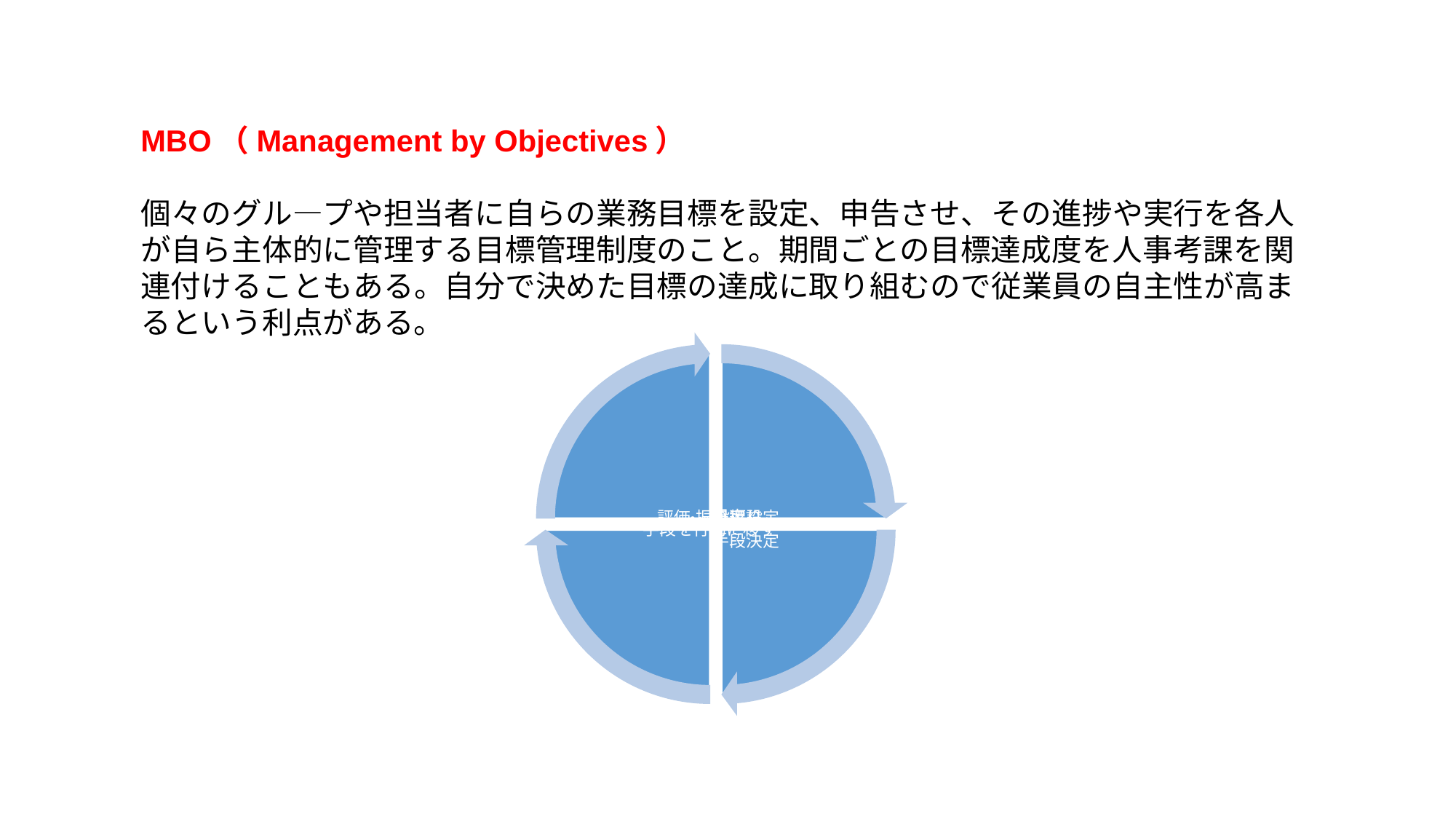

MBO（Management by Objectives）

個々のグル―プや担当者に自らの業務目標を設定、申告させ、その進捗や実行を各人が自ら主体的に管理する目標管理制度のこと。期間ごとの目標達成度を人事考課を関連付けることもある。自分で決めた目標の達成に取り組むので従業員の自主性が高まるという利点がある。
社員の目標設定
目標設定に
向けた手段決定
手段を行動に移す
評価・振り返り